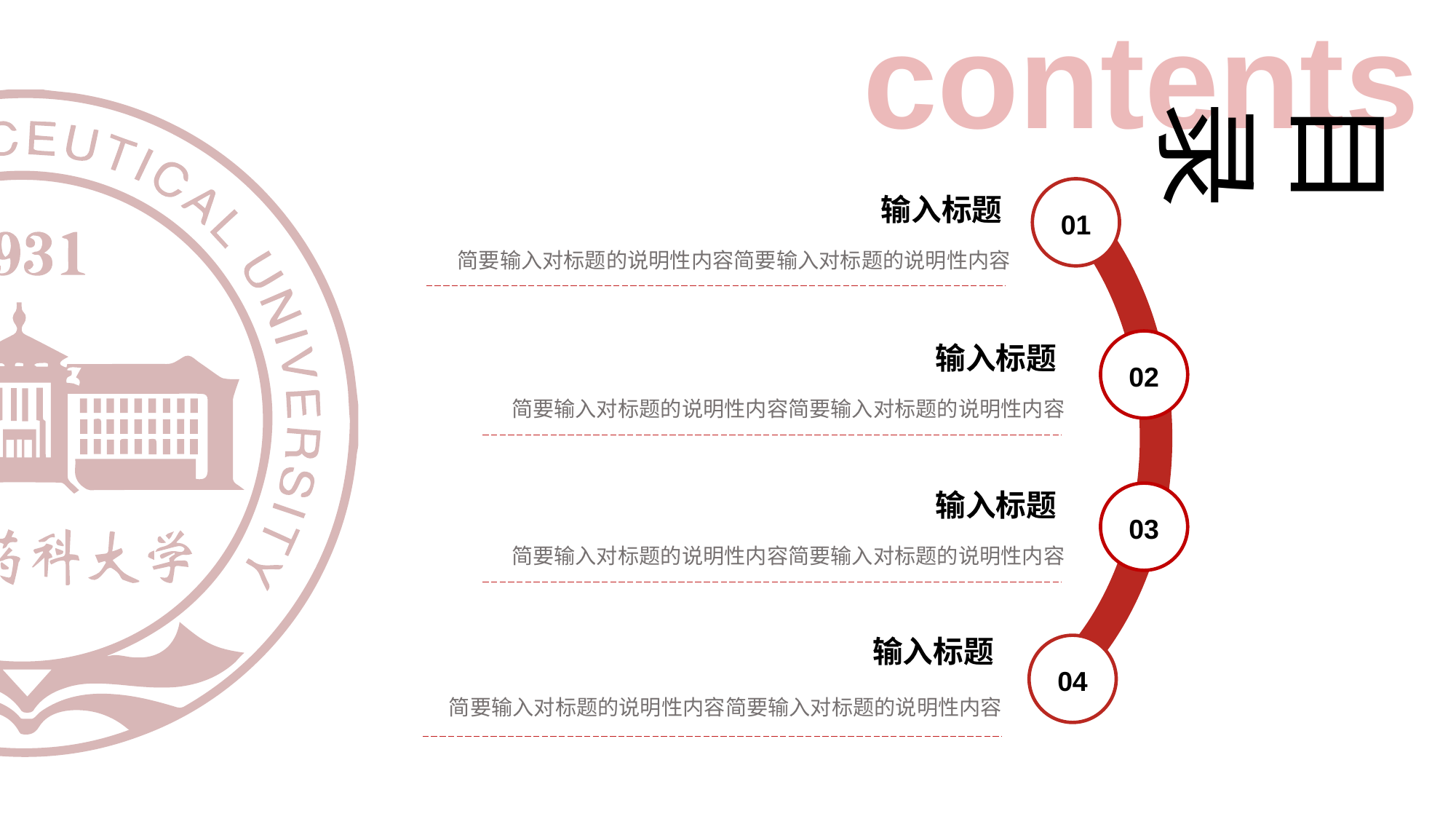

contents
目录
01
输入标题
简要输入对标题的说明性内容简要输入对标题的说明性内容

02
输入标题
简要输入对标题的说明性内容简要输入对标题的说明性内容

输入标题
简要输入对标题的说明性内容简要输入对标题的说明性内容
03
输入标题
简要输入对标题的说明性内容简要输入对标题的说明性内容

04